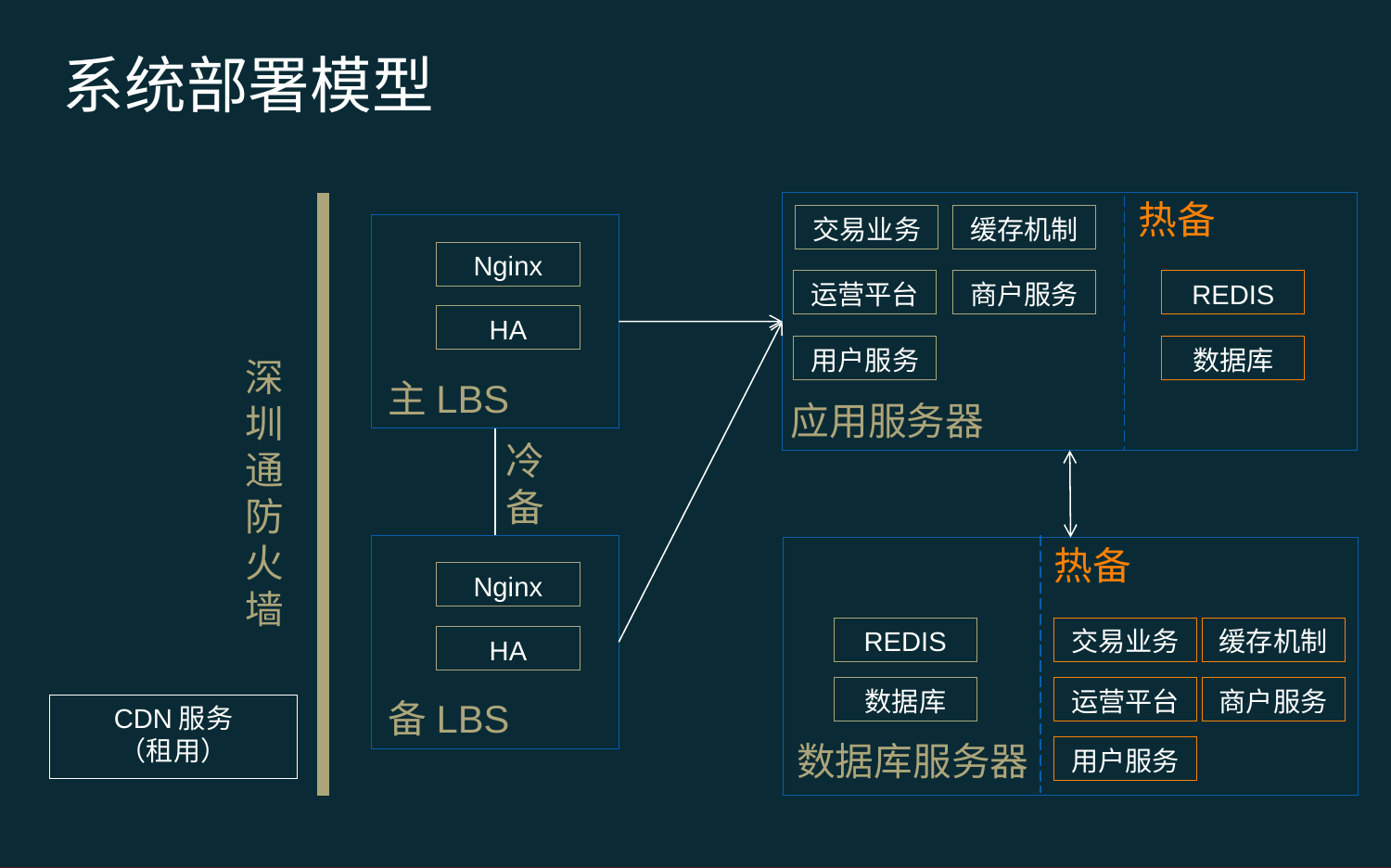

系统部署模型
热备

交易业务
缓存机制
运营平台
商户服务
REDIS
用户服务
数据库
应用服务器

Nginx
HA
深圳通防火墙
主LBS
冷备
热备

REDIS
交易业务
缓存机制
数据库
运营平台
商户服务
数据库服务器
用户服务

Nginx
HA
备LBS
CDN服务
（租用）